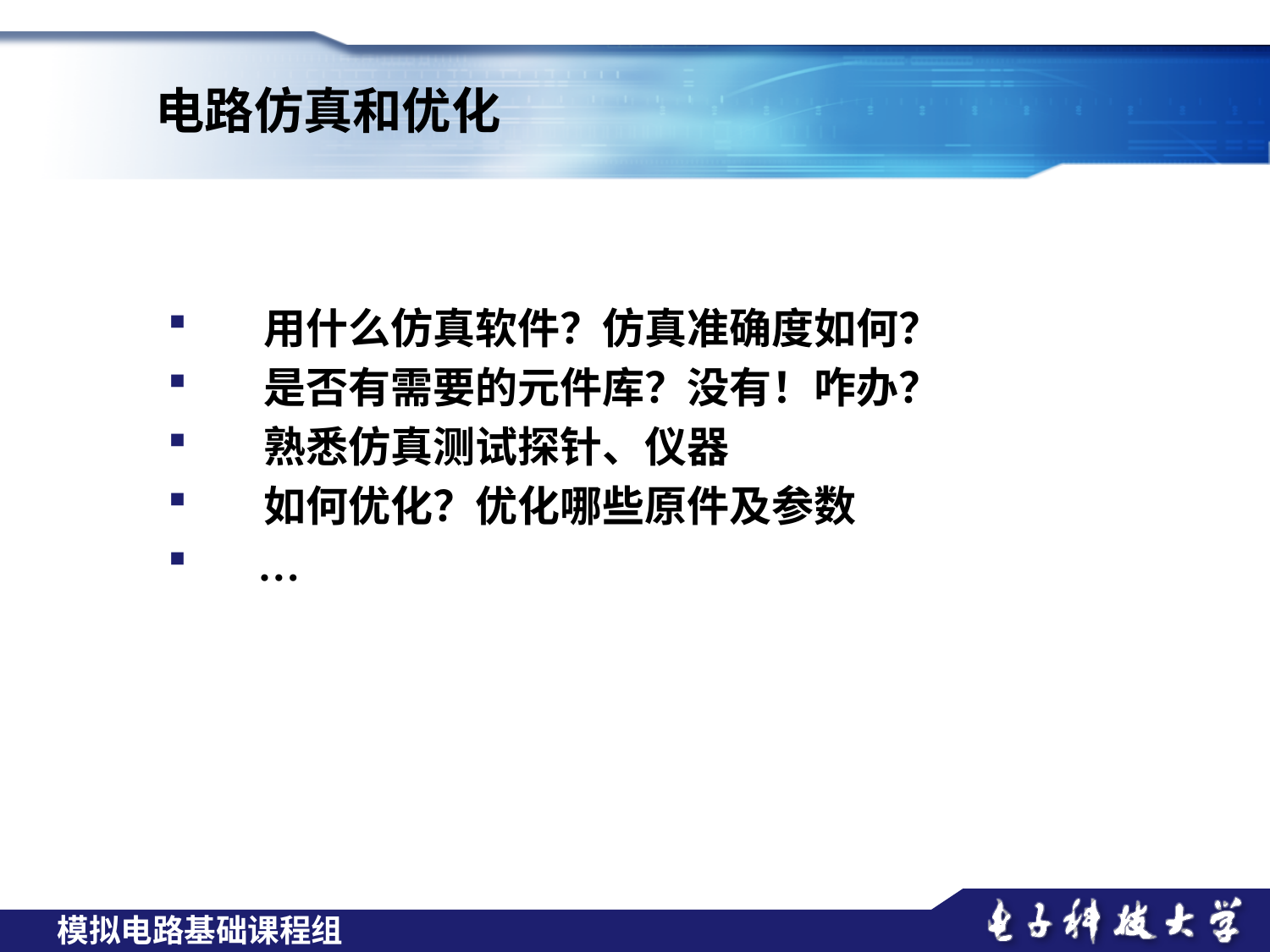

电路仿真和优化

    用什么仿真软件？仿真准确度如何？
    是否有需要的元件库？没有！咋办？
    熟悉仿真测试探针、仪器
    如何优化？优化哪些原件及参数
    …